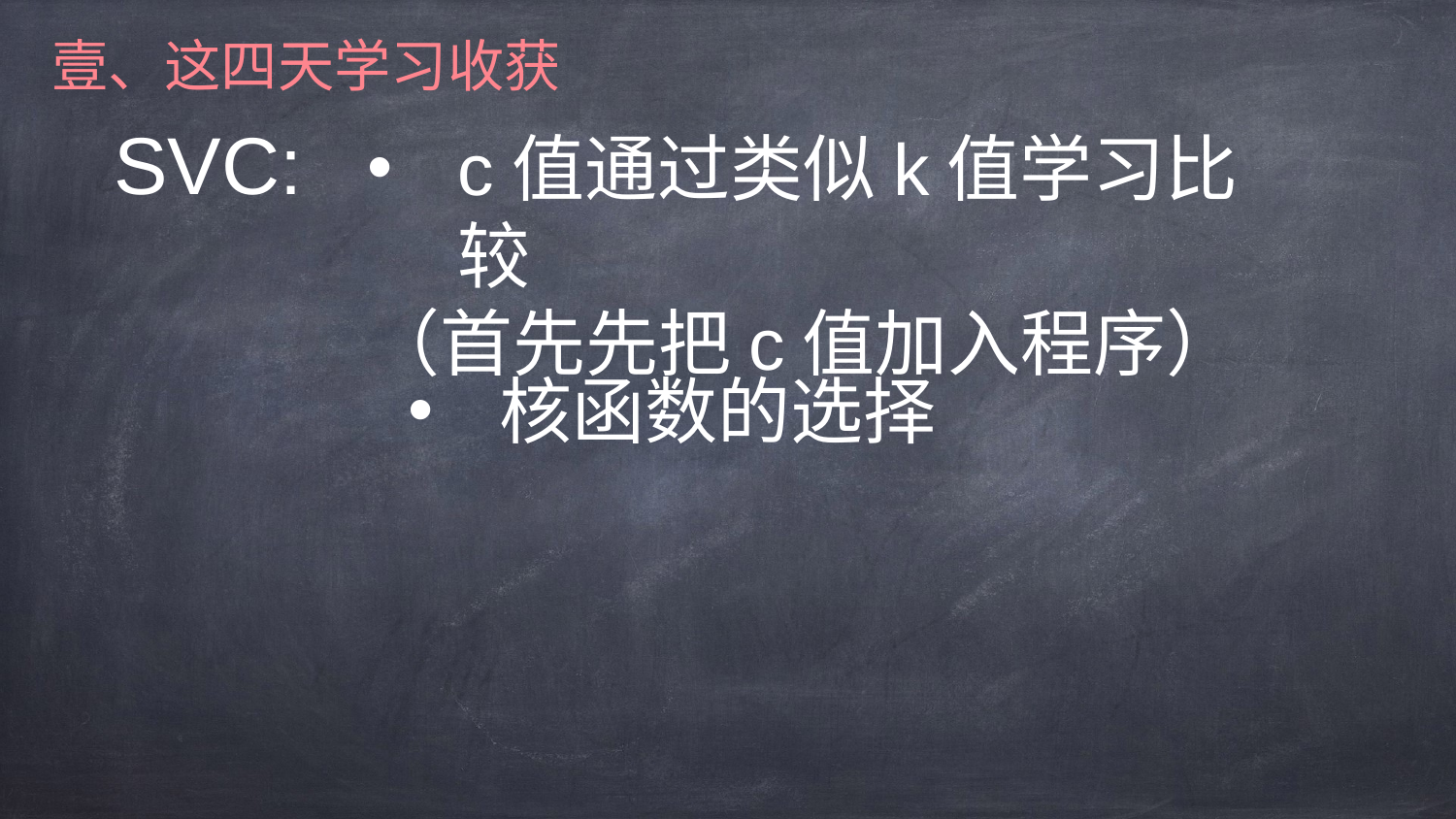

壹、这四天学习收获
SVC:
c值通过类似k值学习比较
（首先先把c值加入程序）
核函数的选择